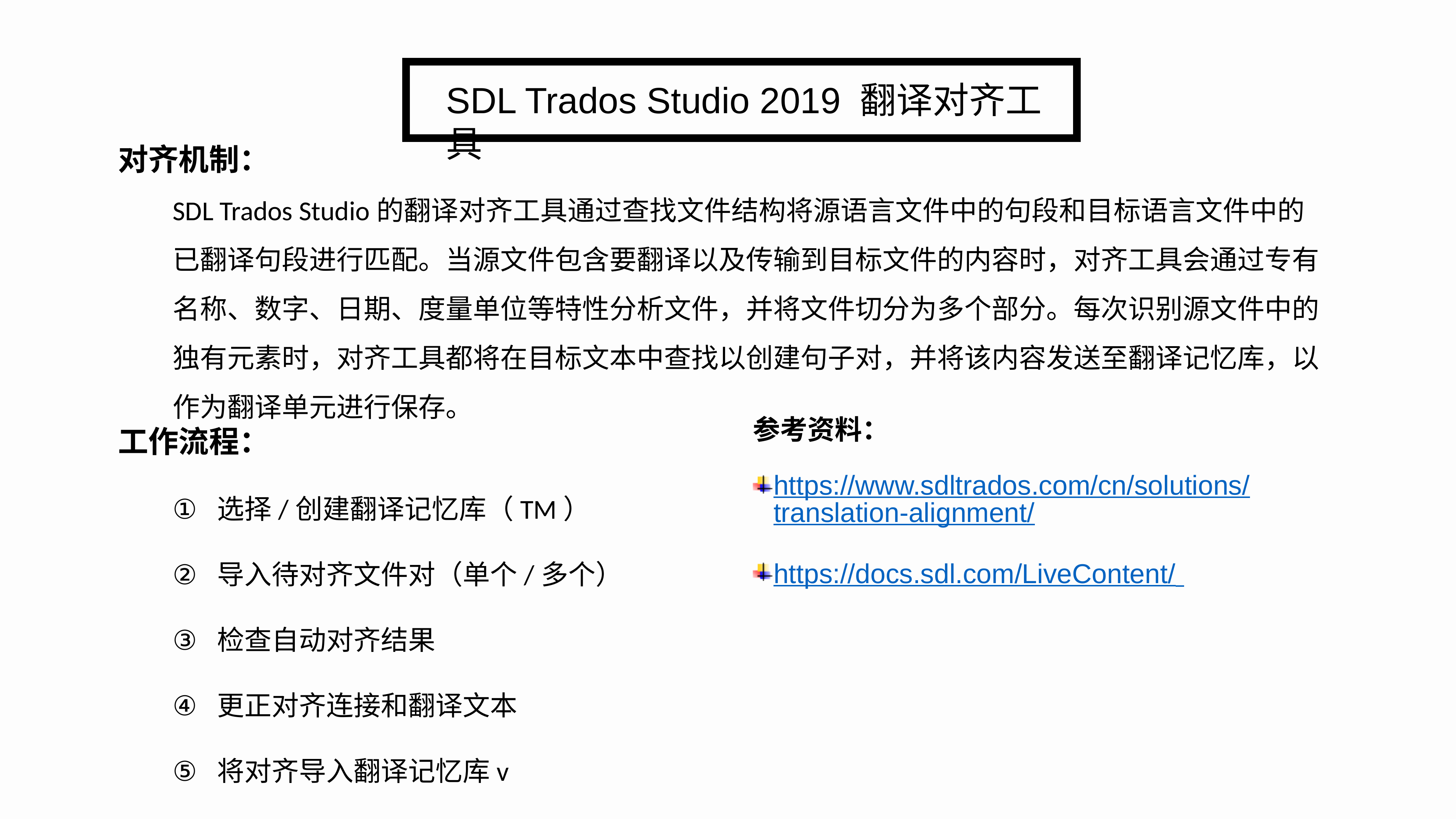

SDL Trados Studio 2019 翻译对齐工具
对齐机制：
SDL Trados Studio的翻译对齐工具通过查找文件结构将源语言文件中的句段和目标语言文件中的已翻译句段进行匹配。当源文件包含要翻译以及传输到目标文件的内容时，对齐工具会通过专有名称、数字、日期、度量单位等特性分析文件，并将文件切分为多个部分。每次识别源文件中的独有元素时，对齐工具都将在目标文本中查找以创建句子对，并将该内容发送至翻译记忆库，以作为翻译单元进行保存。
工作流程：
选择/创建翻译记忆库（TM）
导入待对齐文件对（单个/多个）
检查自动对齐结果
更正对齐连接和翻译文本
将对齐导入翻译记忆库v
参考资料：
https://www.sdltrados.com/cn/solutions/translation-alignment/
https://docs.sdl.com/LiveContent/